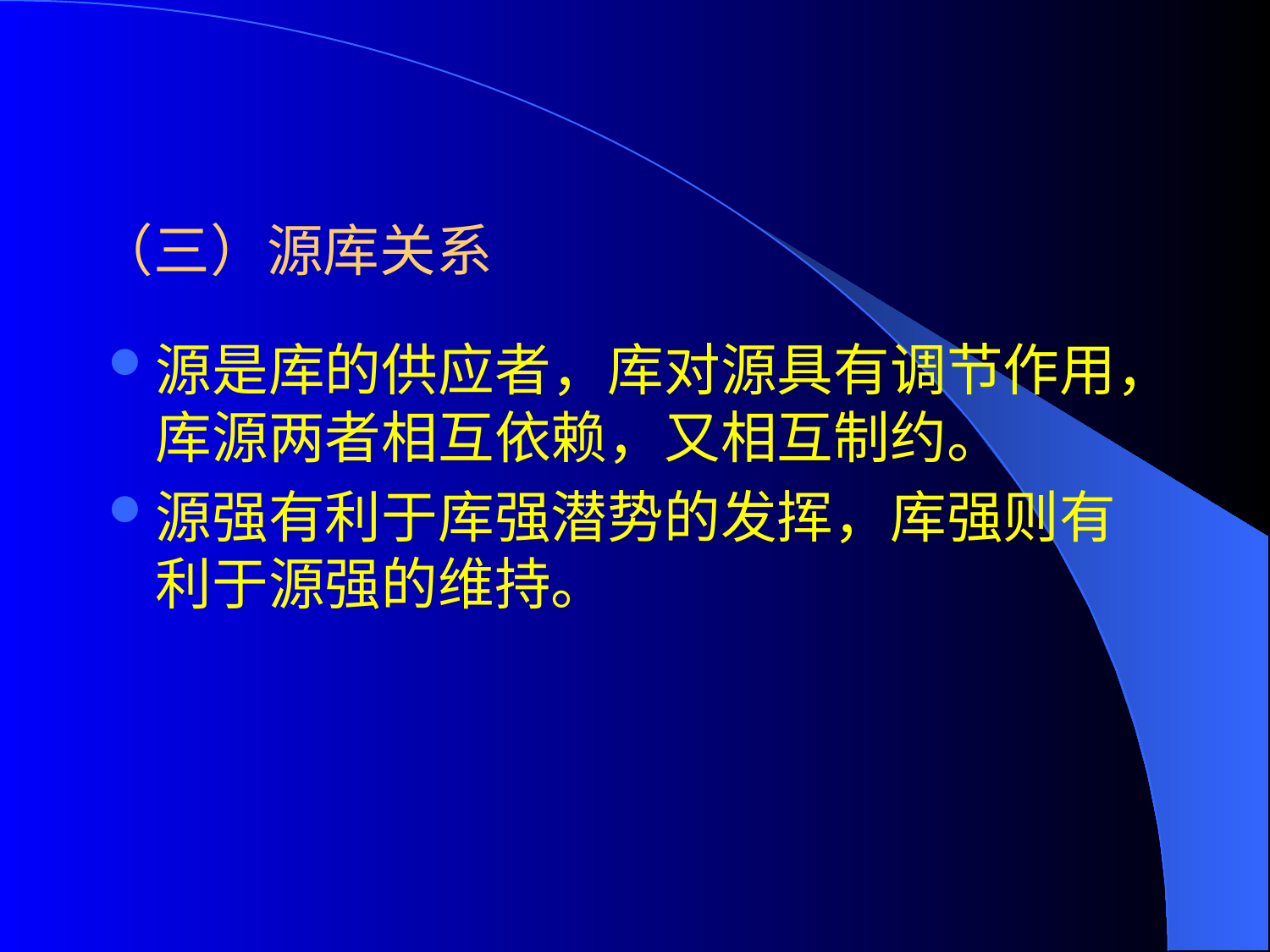

# （三）源库关系
源是库的供应者，库对源具有调节作用，库源两者相互依赖，又相互制约。
源强有利于库强潜势的发挥，库强则有利于源强的维持。